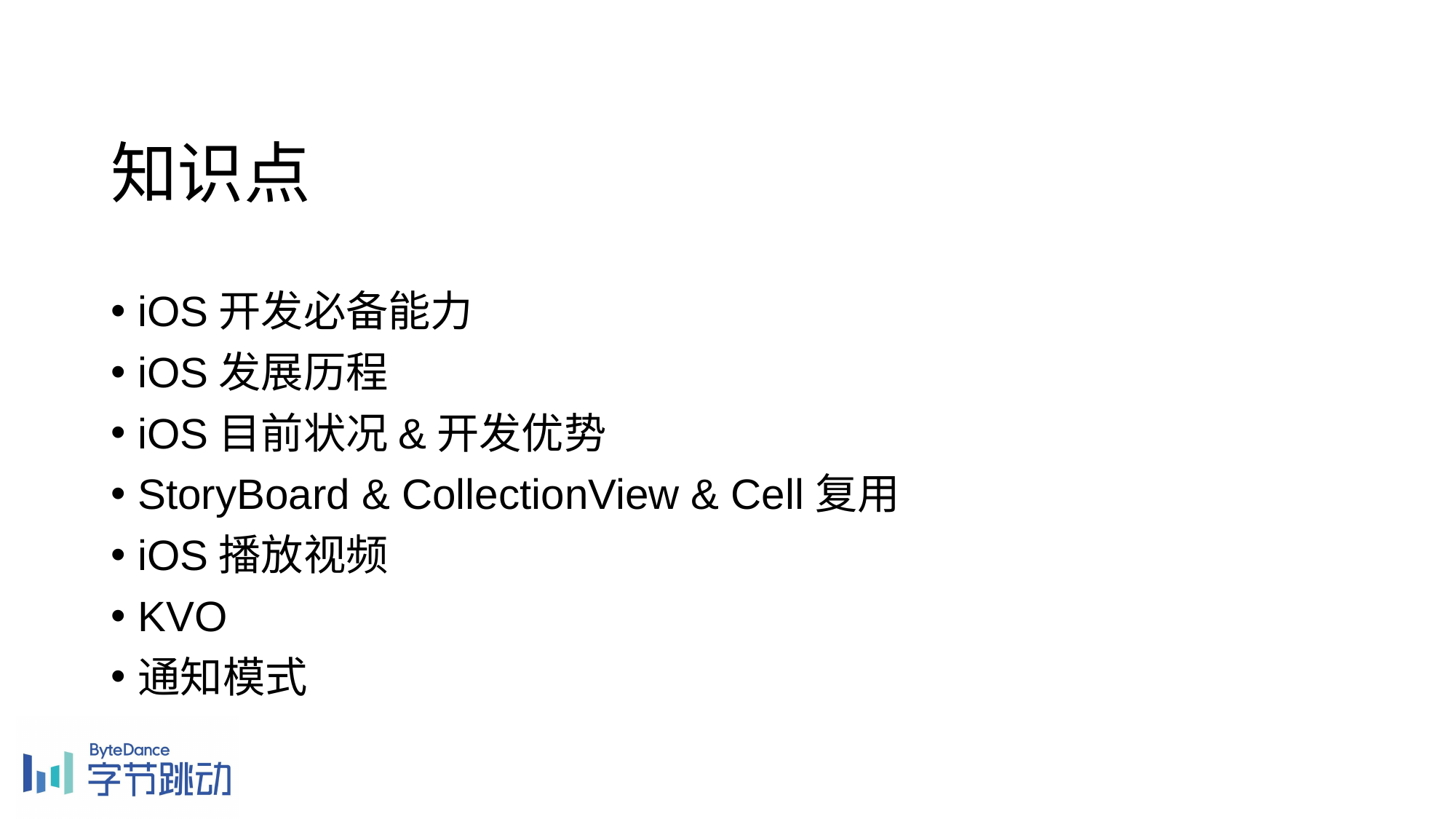

知识点

iOS开发必备能力
iOS发展历程
iOS目前状况&开发优势
StoryBoard & CollectionView & Cell复用
iOS播放视频
KVO
通知模式